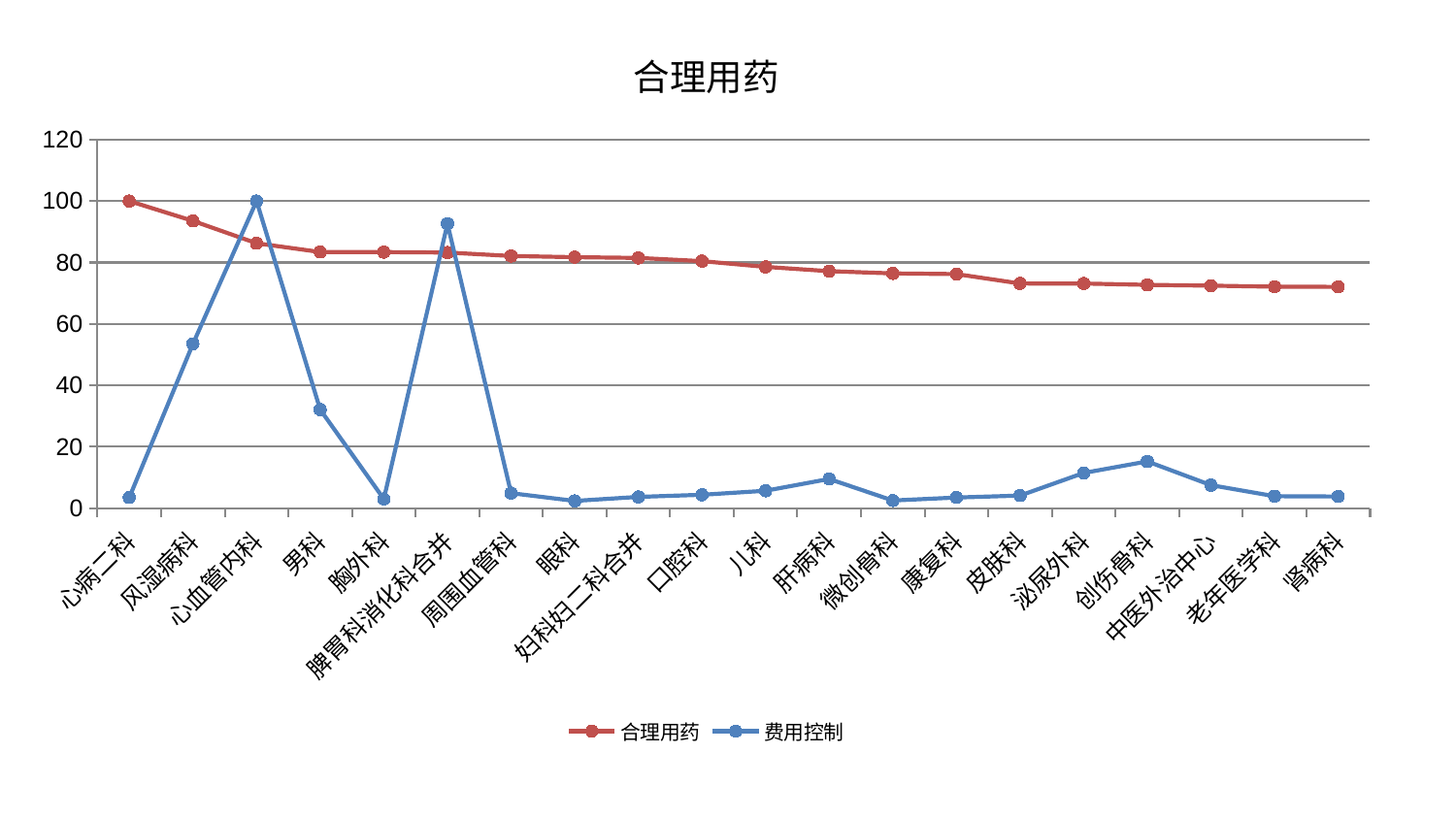

### Chart: 合理用药

| Category | 合理用药 | 费用控制 |
|---|---|---|
| 心病二科 | 100.0 | 3.5170083969743327 |
| 风湿病科 | 93.53818853037417 | 53.543808421252486 |
| 心血管内科 | 86.26295643809767 | 100.0 |
| 男科 | 83.41273241893731 | 32.12618830637528 |
| 胸外科 | 83.39445335795452 | 3.0204387068025773 |
| 脾胃科消化科合并 | 83.24247478764082 | 92.65609167197935 |
| 周围血管科 | 82.1243323536282 | 4.917598609159119 |
| 眼科 | 81.74261995596814 | 2.3980250355630366 |
| 妇科妇二科合并 | 81.49957516874146 | 3.7030908024400446 |
| 口腔科 | 80.45842009575651 | 4.390366403651336 |
| 儿科 | 78.58384318543494 | 5.702366792046847 |
| 肝病科 | 77.18010188030875 | 9.541247235546546 |
| 微创骨科 | 76.45522595158026 | 2.5248115423135458 |
| 康复科 | 76.23713055160565 | 3.500740220115961 |
| 皮肤科 | 73.18370016343876 | 4.134910777990132 |
| 泌尿外科 | 73.15766096273913 | 11.494646857456733 |
| 创伤骨科 | 72.73617565320754 | 15.240531251075828 |
| 中医外治中心 | 72.46948234292904 | 7.522275495889634 |
| 老年医学科 | 72.12645992867417 | 3.923232366738564 |
| 肾病科 | 72.0793859919874 | 3.8366478711565564 |
249